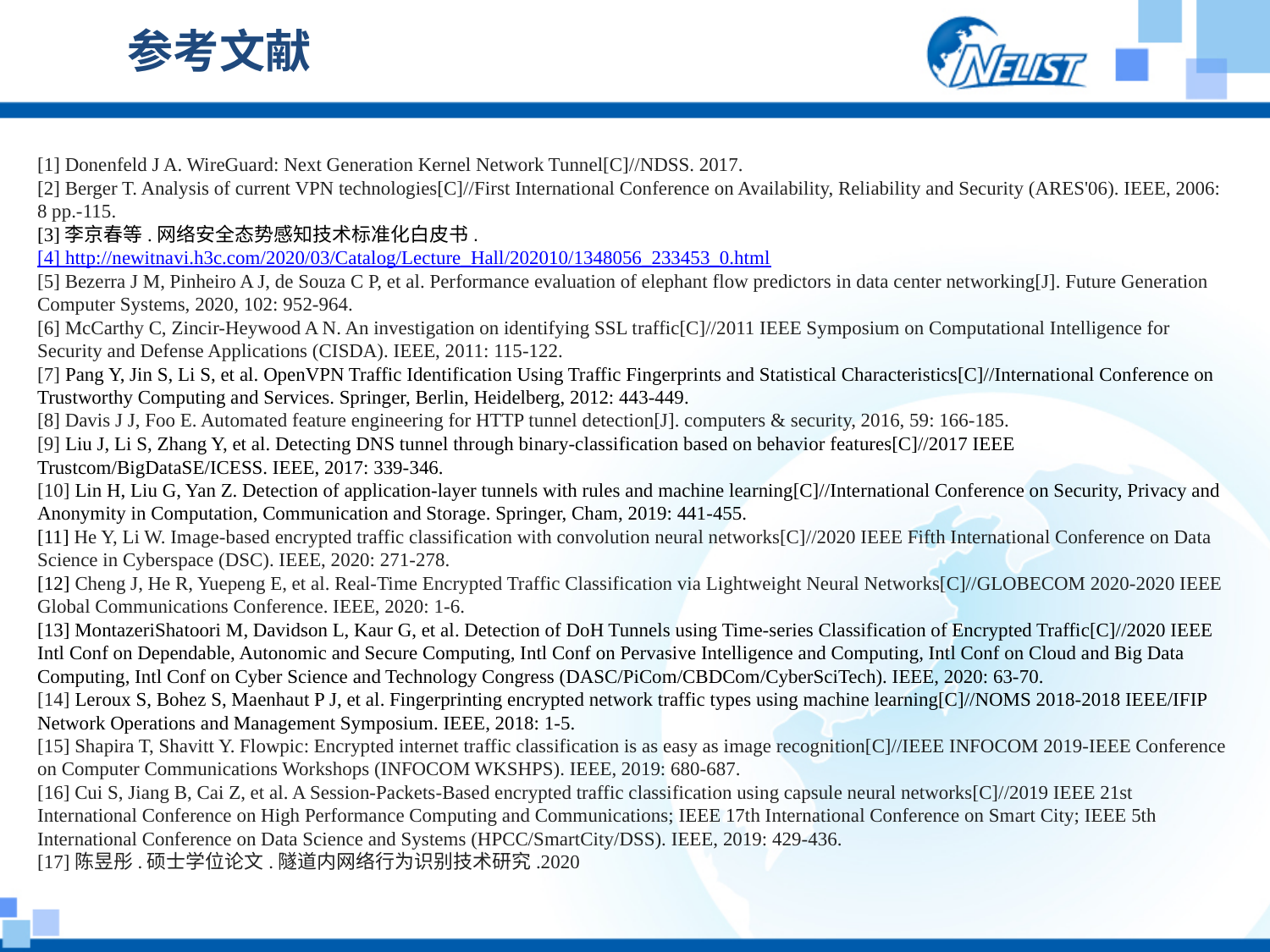

# 参考文献
[1] Donenfeld J A. WireGuard: Next Generation Kernel Network Tunnel[C]//NDSS. 2017.
[2] Berger T. Analysis of current VPN technologies[C]//First International Conference on Availability, Reliability and Security (ARES'06). IEEE, 2006: 8 pp.-115.
[3]李京春等.网络安全态势感知技术标准化白皮书.
[4] http://newitnavi.h3c.com/2020/03/Catalog/Lecture_Hall/202010/1348056_233453_0.html
[5] Bezerra J M, Pinheiro A J, de Souza C P, et al. Performance evaluation of elephant flow predictors in data center networking[J]. Future Generation Computer Systems, 2020, 102: 952-964.
[6] McCarthy C, Zincir-Heywood A N. An investigation on identifying SSL traffic[C]//2011 IEEE Symposium on Computational Intelligence for Security and Defense Applications (CISDA). IEEE, 2011: 115-122.
[7] Pang Y, Jin S, Li S, et al. OpenVPN Traffic Identification Using Traffic Fingerprints and Statistical Characteristics[C]//International Conference on Trustworthy Computing and Services. Springer, Berlin, Heidelberg, 2012: 443-449.
[8] Davis J J, Foo E. Automated feature engineering for HTTP tunnel detection[J]. computers & security, 2016, 59: 166-185.
[9] Liu J, Li S, Zhang Y, et al. Detecting DNS tunnel through binary-classification based on behavior features[C]//2017 IEEE Trustcom/BigDataSE/ICESS. IEEE, 2017: 339-346.
[10] Lin H, Liu G, Yan Z. Detection of application-layer tunnels with rules and machine learning[C]//International Conference on Security, Privacy and Anonymity in Computation, Communication and Storage. Springer, Cham, 2019: 441-455.
[11] He Y, Li W. Image-based encrypted traffic classification with convolution neural networks[C]//2020 IEEE Fifth International Conference on Data Science in Cyberspace (DSC). IEEE, 2020: 271-278.
[12] Cheng J, He R, Yuepeng E, et al. Real-Time Encrypted Traffic Classification via Lightweight Neural Networks[C]//GLOBECOM 2020-2020 IEEE Global Communications Conference. IEEE, 2020: 1-6.
[13] MontazeriShatoori M, Davidson L, Kaur G, et al. Detection of DoH Tunnels using Time-series Classification of Encrypted Traffic[C]//2020 IEEE Intl Conf on Dependable, Autonomic and Secure Computing, Intl Conf on Pervasive Intelligence and Computing, Intl Conf on Cloud and Big Data Computing, Intl Conf on Cyber Science and Technology Congress (DASC/PiCom/CBDCom/CyberSciTech). IEEE, 2020: 63-70.
[14] Leroux S, Bohez S, Maenhaut P J, et al. Fingerprinting encrypted network traffic types using machine learning[C]//NOMS 2018-2018 IEEE/IFIP Network Operations and Management Symposium. IEEE, 2018: 1-5.
[15] Shapira T, Shavitt Y. Flowpic: Encrypted internet traffic classification is as easy as image recognition[C]//IEEE INFOCOM 2019-IEEE Conference on Computer Communications Workshops (INFOCOM WKSHPS). IEEE, 2019: 680-687.
[16] Cui S, Jiang B, Cai Z, et al. A Session-Packets-Based encrypted traffic classification using capsule neural networks[C]//2019 IEEE 21st International Conference on High Performance Computing and Communications; IEEE 17th International Conference on Smart City; IEEE 5th International Conference on Data Science and Systems (HPCC/SmartCity/DSS). IEEE, 2019: 429-436.
[17]陈昱彤.硕士学位论文.隧道内网络行为识别技术研究.2020

51